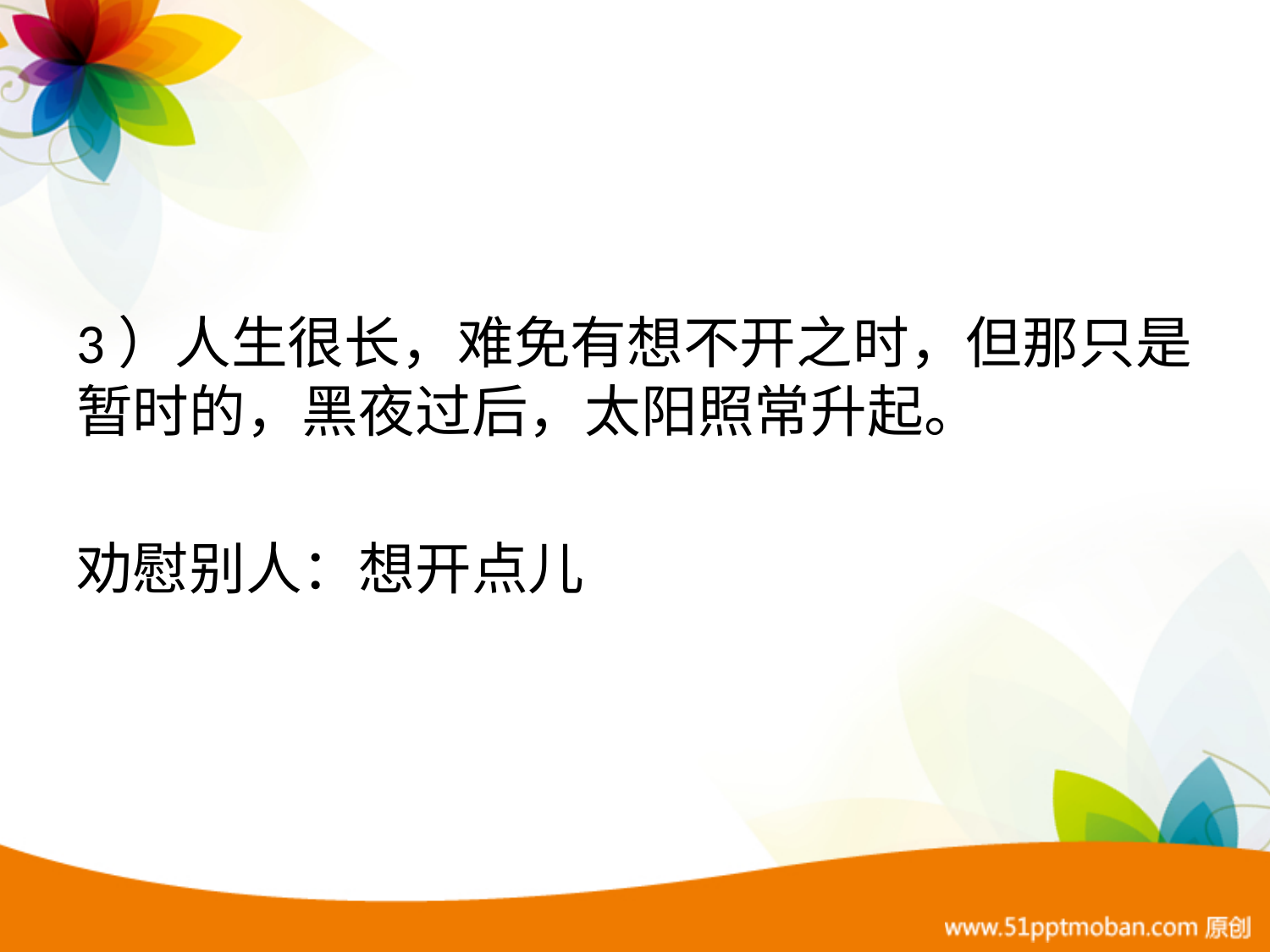

3）人生很长，难免有想不开之时，但那只是暂时的，黑夜过后，太阳照常升起。

劝慰别人：想开点儿